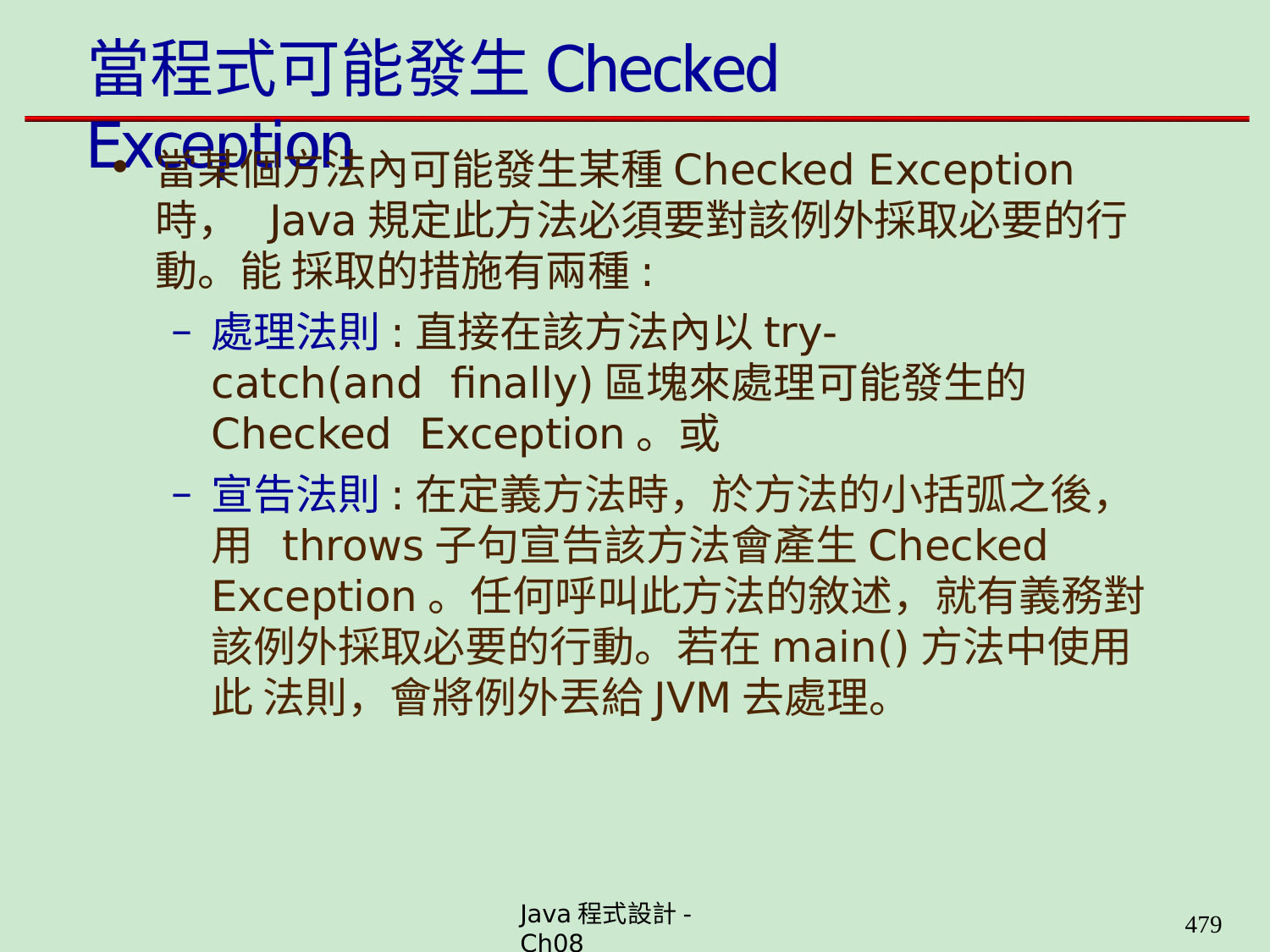

# 當程式可能發生Checked Exception
當某個方法內可能發生某種Checked Exception 時，  Java規定此方法必須要對該例外採取必要的行動。能 採取的措施有兩種:
處理法則:直接在該方法內以try-catch(and  finally)區塊來處理可能發生的Checked  Exception。或
宣告法則:在定義方法時，於方法的小括弧之後，用  throws子句宣告該方法會產生Checked  Exception。任何呼叫此方法的敘述，就有義務對 該例外採取必要的行動。若在main()方法中使用此 法則，會將例外丟給JVM去處理。
Java程式設計-Ch08
479